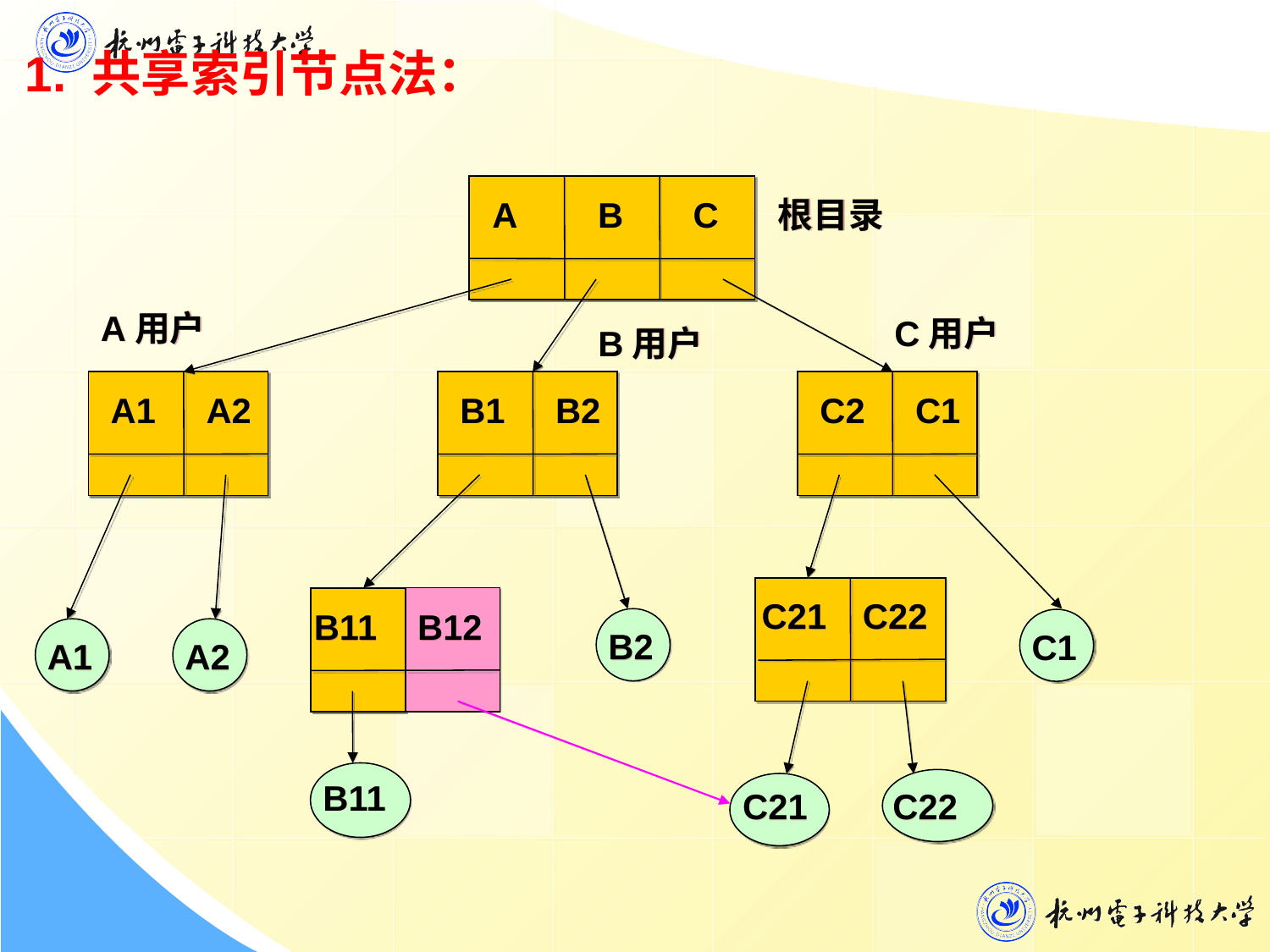

1. 共享索引节点法：

A
B
C
根目录

A用户
C用户
B用户

A1
A2
B1
B2
C2
C1

C21
C22

B11
B12

B2

C1
A1
A2

B11

C21
C22